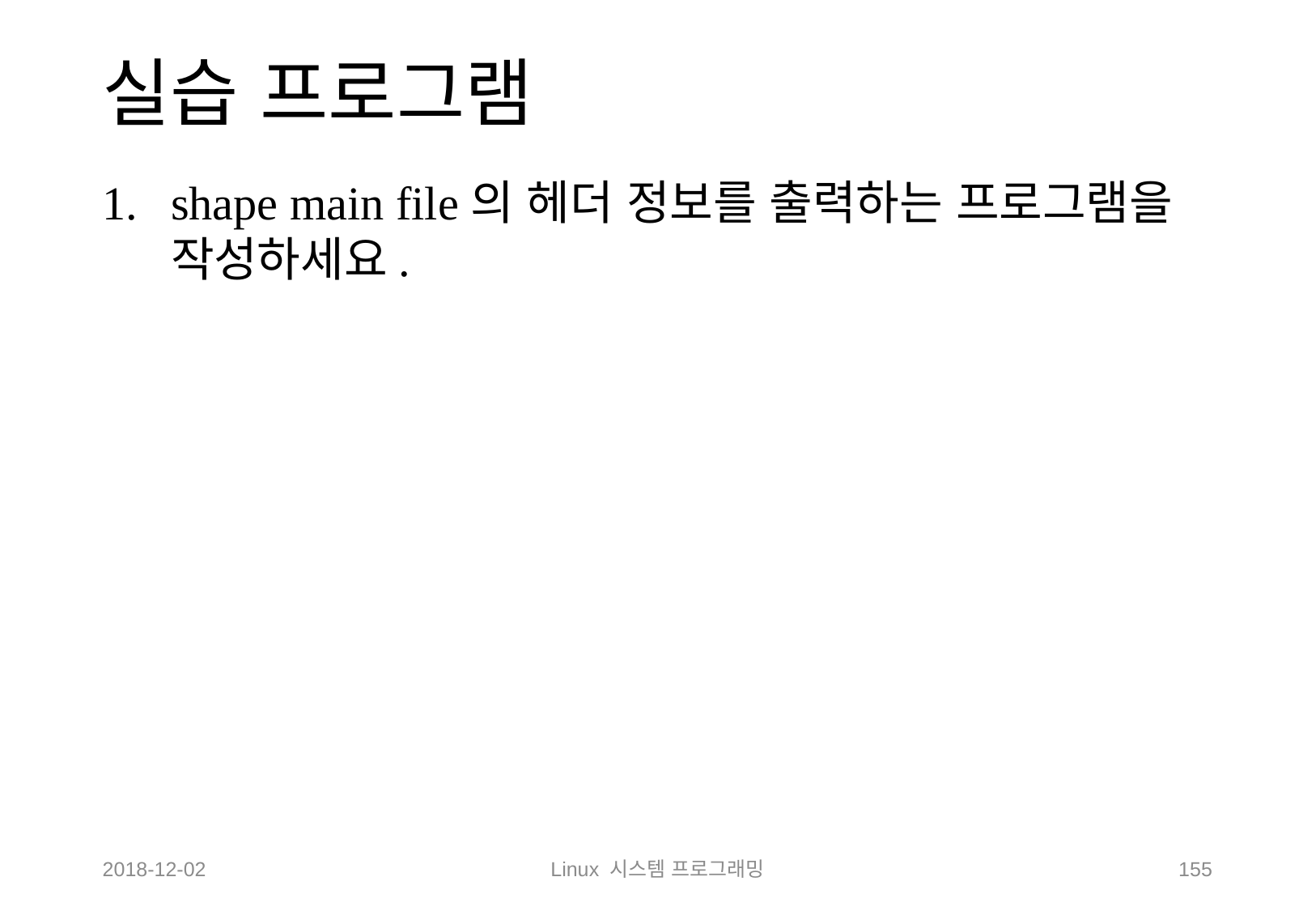

# 실습 프로그램
shape main file의 헤더 정보를 출력하는 프로그램을 작성하세요.
2018-12-02
Linux 시스템 프로그래밍
155